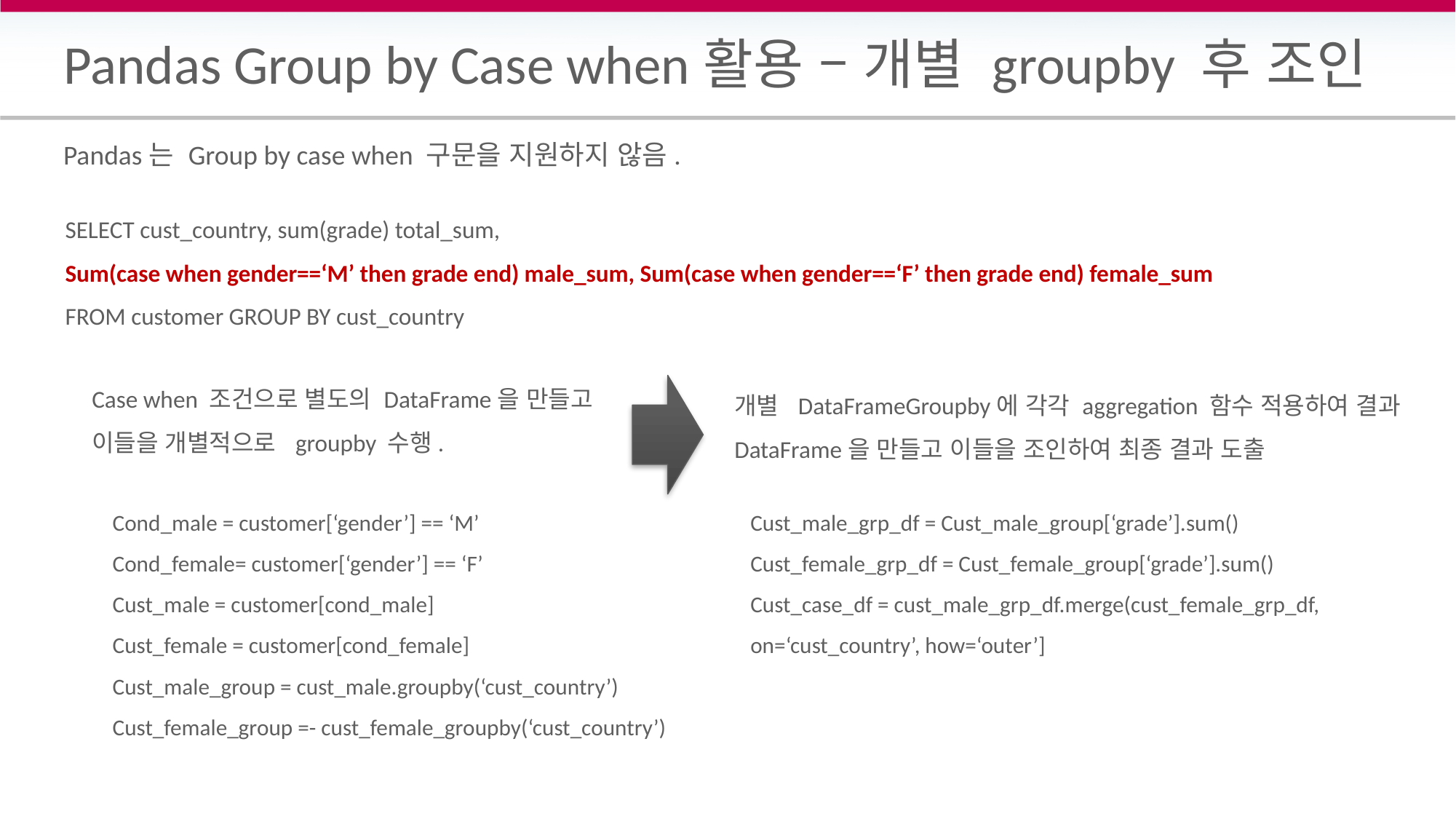

# Pandas Group by Case when활용 – 개별 groupby 후 조인
Pandas는 Group by case when 구문을 지원하지 않음.
SELECT cust_country, sum(grade) total_sum,
Sum(case when gender==‘M’ then grade end) male_sum, Sum(case when gender==‘F’ then grade end) female_sum
FROM customer GROUP BY cust_country

Case when 조건으로 별도의 DataFrame을 만들고
이들을 개별적으로  groupby 수행.

개별  DataFrameGroupby에 각각 aggregation 함수 적용하여 결과 DataFrame을 만들고 이들을 조인하여 최종 결과 도출
Cond_male = customer[‘gender’] == ‘M’
Cond_female= customer[‘gender’] == ‘F’
Cust_male = customer[cond_male]
Cust_female = customer[cond_female]
Cust_male_group = cust_male.groupby(‘cust_country’)
Cust_female_group =- cust_female_groupby(‘cust_country’)

Cust_male_grp_df = Cust_male_group[‘grade’].sum()
Cust_female_grp_df = Cust_female_group[‘grade’].sum()
Cust_case_df = cust_male_grp_df.merge(cust_female_grp_df, on=‘cust_country’, how=‘outer’]